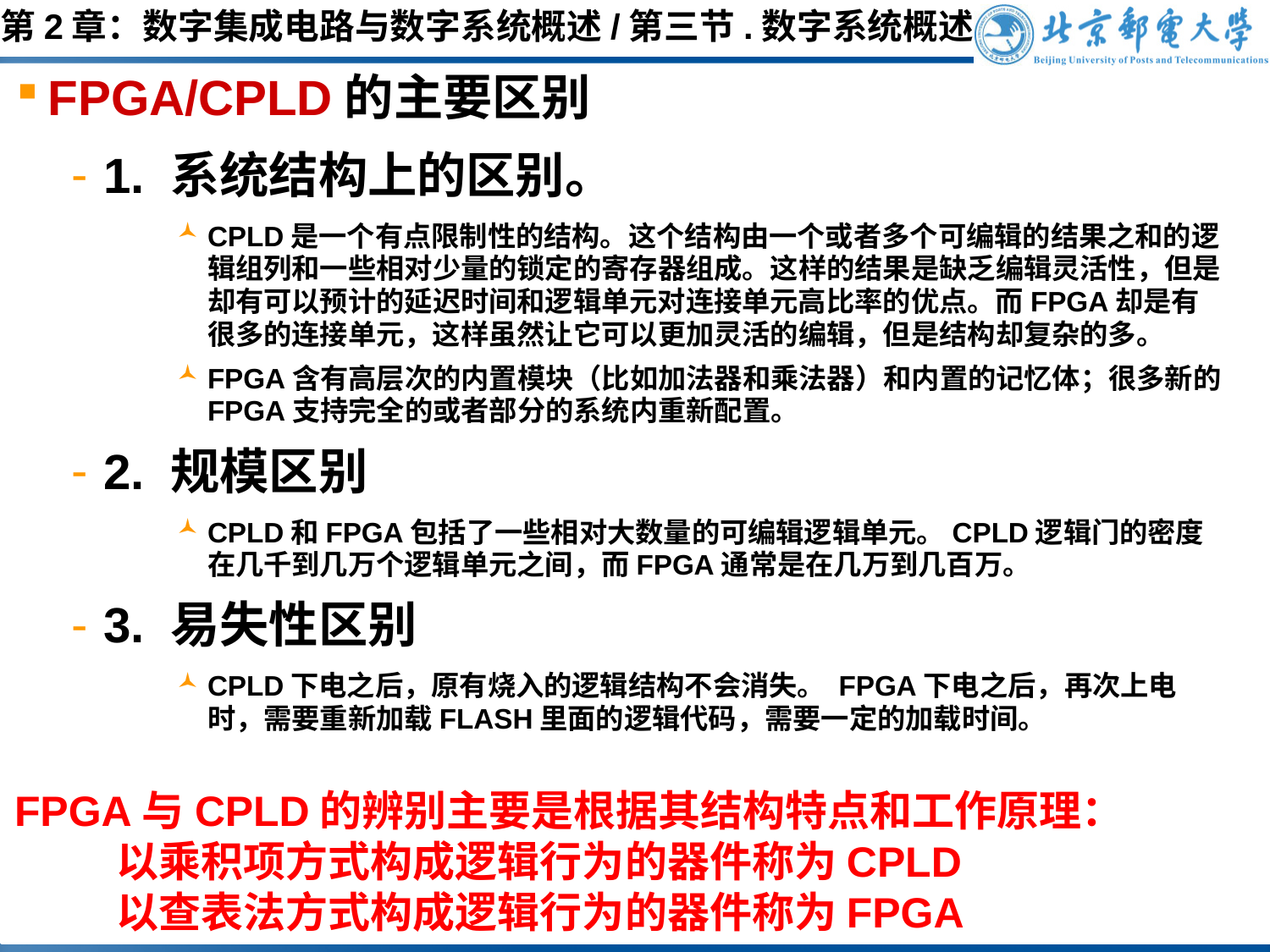

第2章：数字集成电路与数字系统概述/第三节.数字系统概述
FPGA/CPLD的主要区别
1. 系统结构上的区别。
CPLD是一个有点限制性的结构。这个结构由一个或者多个可编辑的结果之和的逻辑组列和一些相对少量的锁定的寄存器组成。这样的结果是缺乏编辑灵活性，但是却有可以预计的延迟时间和逻辑单元对连接单元高比率的优点。而FPGA却是有很多的连接单元，这样虽然让它可以更加灵活的编辑，但是结构却复杂的多。
FPGA含有高层次的内置模块（比如加法器和乘法器）和内置的记忆体；很多新的FPGA支持完全的或者部分的系统内重新配置。
2. 规模区别
CPLD和FPGA包括了一些相对大数量的可编辑逻辑单元。CPLD逻辑门的密度在几千到几万个逻辑单元之间，而FPGA通常是在几万到几百万。
3. 易失性区别
CPLD下电之后，原有烧入的逻辑结构不会消失。 FPGA下电之后，再次上电时，需要重新加载FLASH里面的逻辑代码，需要一定的加载时间。
FPGA与CPLD的辨别主要是根据其结构特点和工作原理：
   以乘积项方式构成逻辑行为的器件称为CPLD
   以查表法方式构成逻辑行为的器件称为FPGA